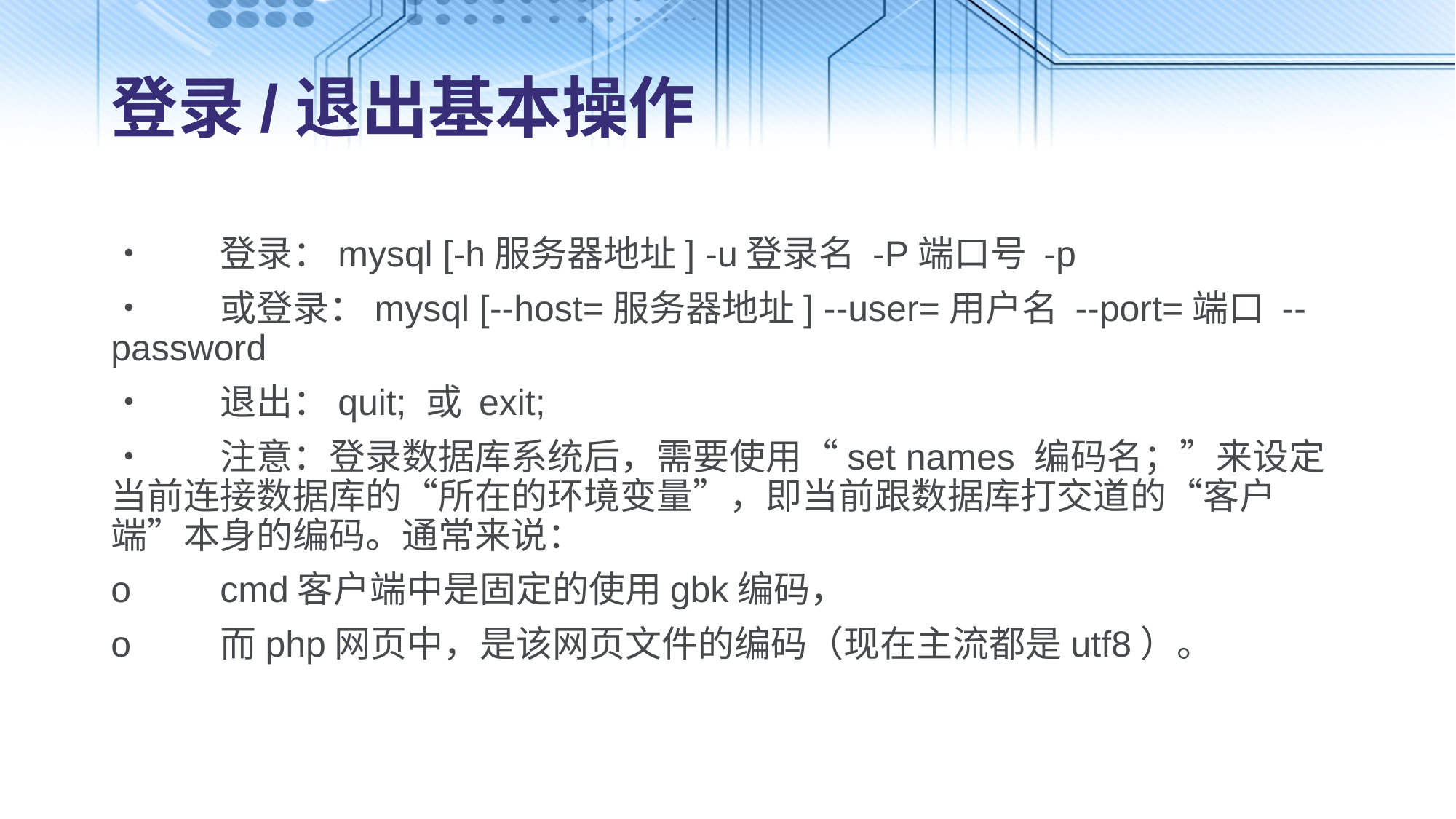

# 登录/退出基本操作

•	登录：mysql [-h服务器地址] -u登录名 -P端口号 -p
•	或登录：mysql [--host=服务器地址] --user=用户名 --port=端口 --password
•	退出：quit; 或 exit;
•	注意：登录数据库系统后，需要使用“set names 编码名；”来设定当前连接数据库的“所在的环境变量”，即当前跟数据库打交道的“客户端”本身的编码。通常来说：
o	cmd客户端中是固定的使用gbk编码，
o	而php网页中，是该网页文件的编码（现在主流都是utf8）。